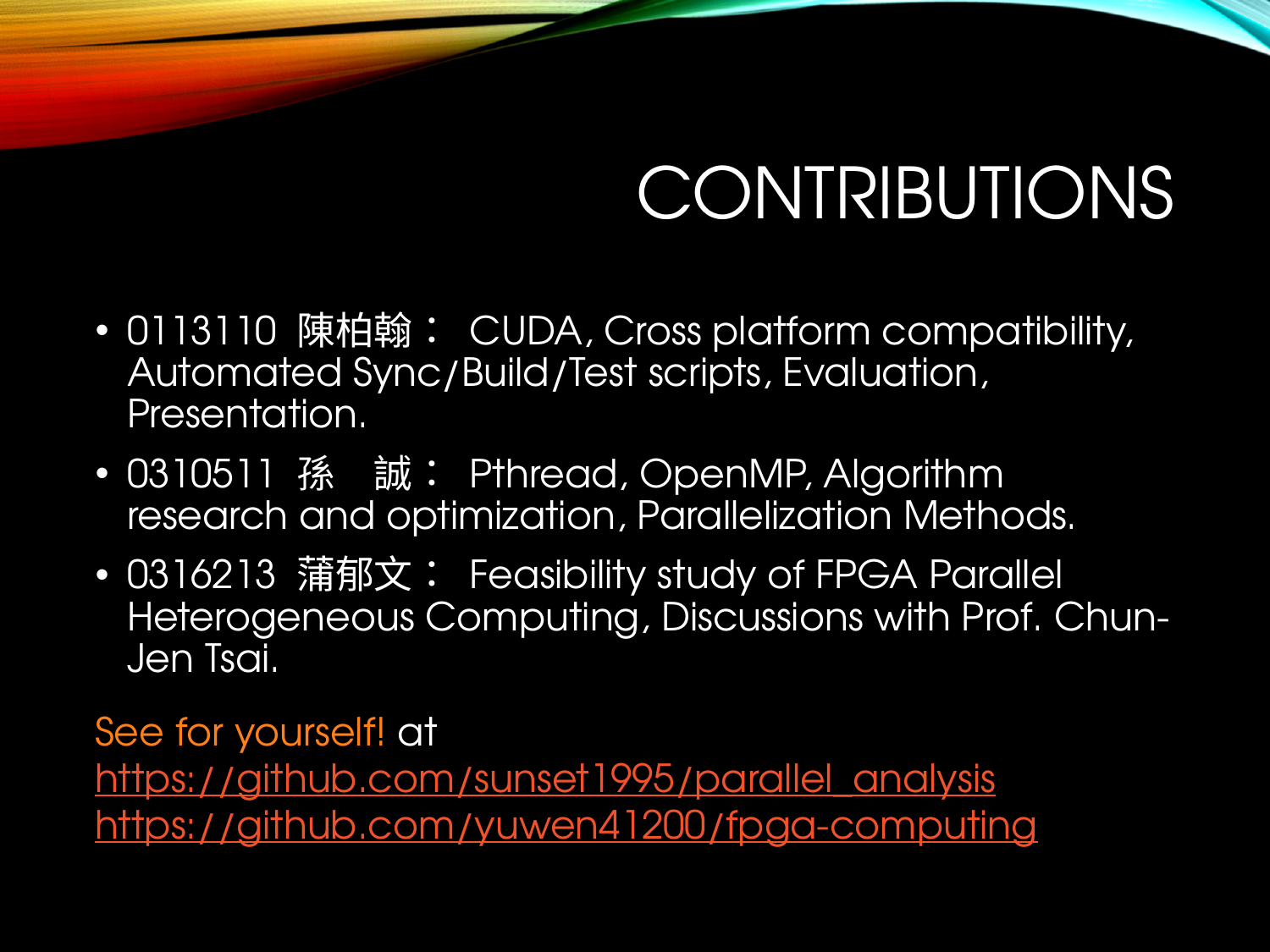

# Contributions
0113110 陳柏翰： CUDA, Cross platform compatibility, Automated Sync/Build/Test scripts, Evaluation, Presentation.
0310511 孫　誠： Pthread, OpenMP, Algorithm research and optimization, Parallelization Methods.
0316213 蒲郁文： Feasibility study of FPGA Parallel Heterogeneous Computing, Discussions with Prof. Chun-Jen Tsai.
See for yourself! at
https://github.com/sunset1995/parallel_analysis
https://github.com/yuwen41200/fpga-computing